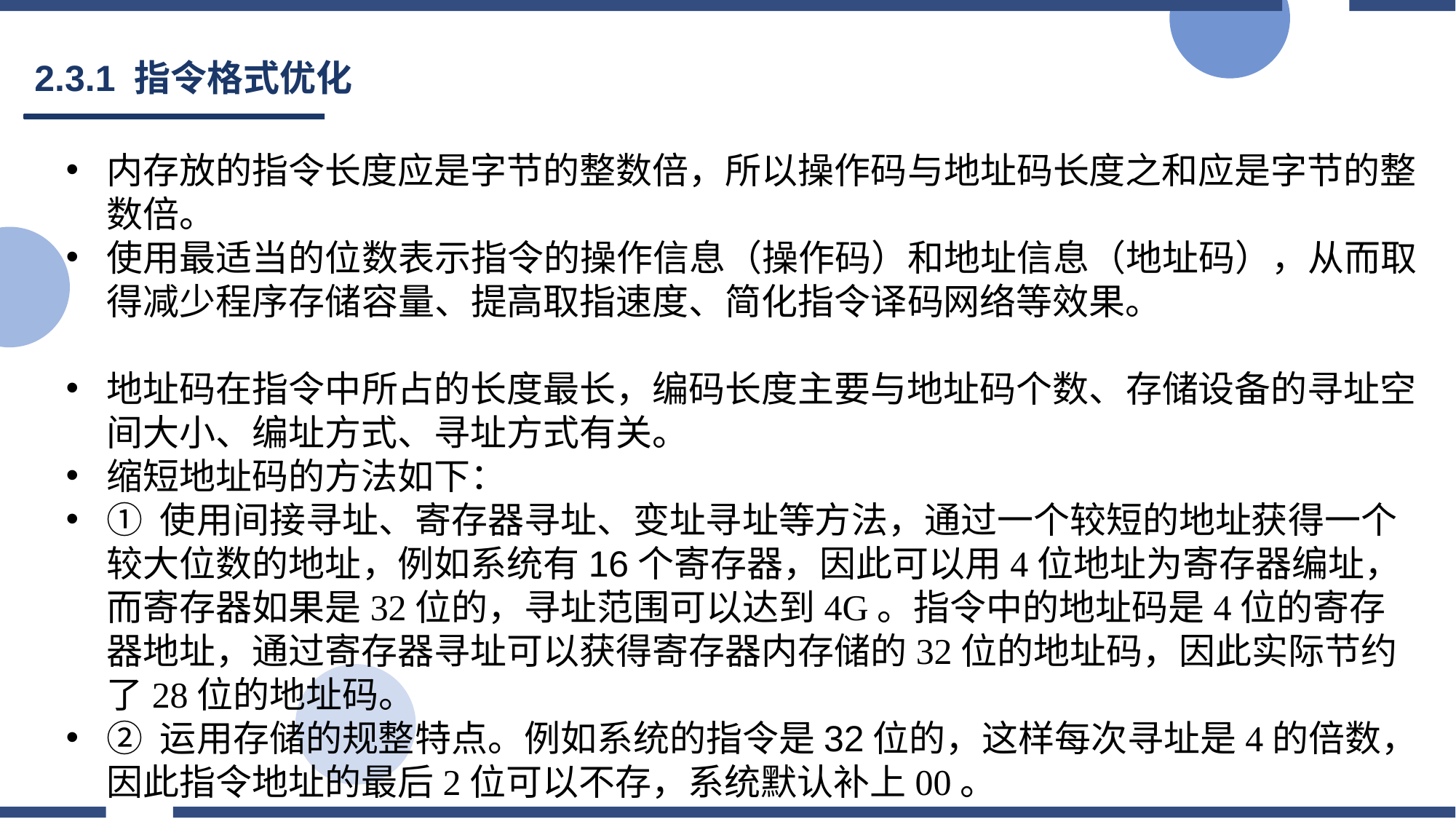

# 2.3.1 指令格式优化
内存放的指令长度应是字节的整数倍，所以操作码与地址码长度之和应是字节的整数倍。
使用最适当的位数表示指令的操作信息（操作码）和地址信息（地址码），从而取得减少程序存储容量、提高取指速度、简化指令译码网络等效果。

地址码在指令中所占的长度最长，编码长度主要与地址码个数、存储设备的寻址空间大小、编址方式、寻址方式有关。
缩短地址码的方法如下：
① 使用间接寻址、寄存器寻址、变址寻址等方法，通过一个较短的地址获得一个较大位数的地址，例如系统有16个寄存器，因此可以用4位地址为寄存器编址，而寄存器如果是32位的，寻址范围可以达到4G。指令中的地址码是4位的寄存器地址，通过寄存器寻址可以获得寄存器内存储的32位的地址码，因此实际节约了28位的地址码。
② 运用存储的规整特点。例如系统的指令是32位的，这样每次寻址是4的倍数，因此指令地址的最后2位可以不存，系统默认补上00。